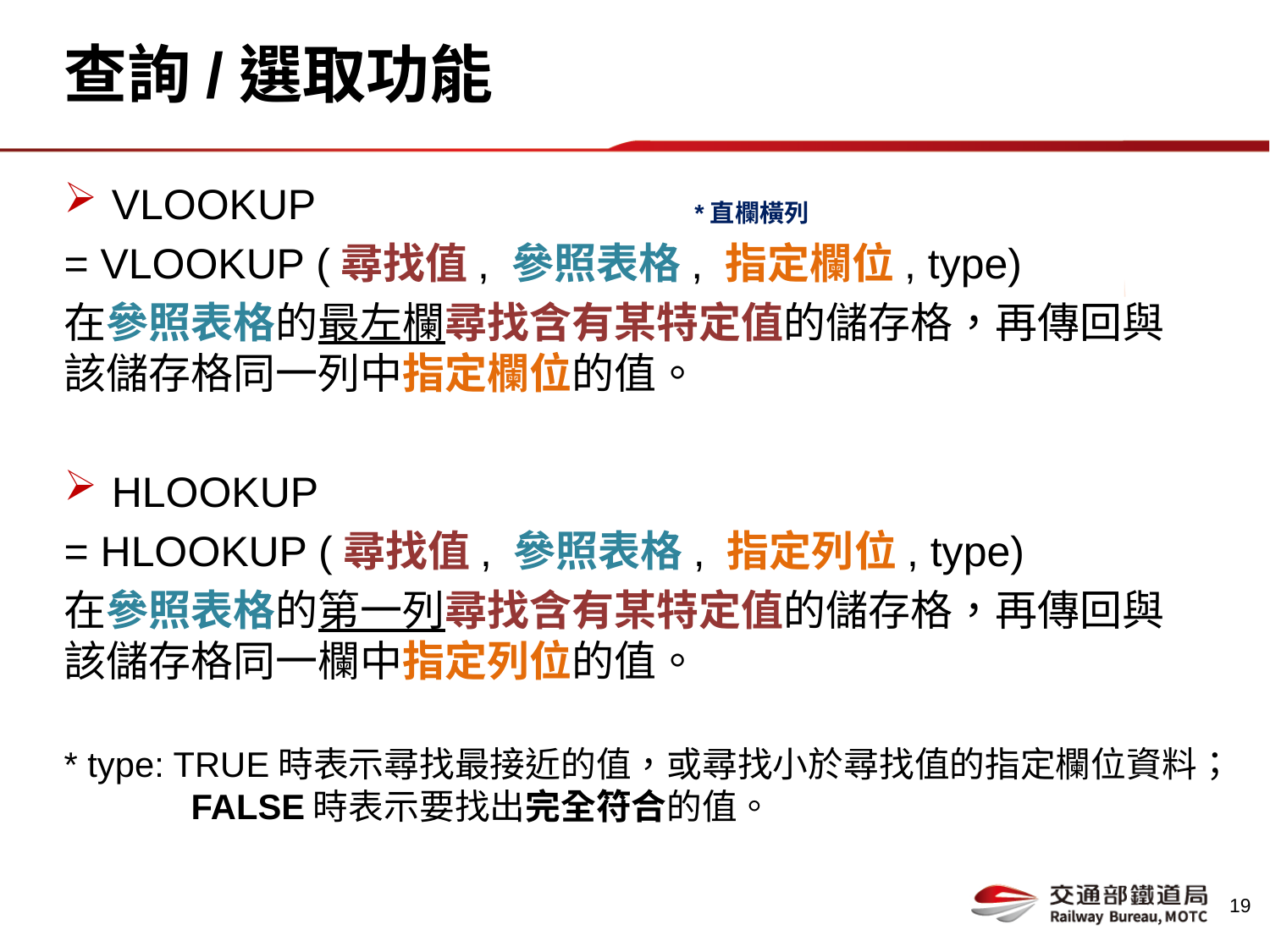

# 查詢/選取功能
VLOOKUP
= VLOOKUP (尋找值, 參照表格, 指定欄位, type)
在參照表格的最左欄尋找含有某特定值的儲存格，再傳回與該儲存格同一列中指定欄位的值。

HLOOKUP
= HLOOKUP (尋找值, 參照表格, 指定列位, type)
在參照表格的第一列尋找含有某特定值的儲存格，再傳回與該儲存格同一欄中指定列位的值。

* type: TRUE時表示尋找最接近的值，或尋找小於尋找值的指定欄位資料；	FALSE時表示要找出完全符合的值。
*直欄橫列
19